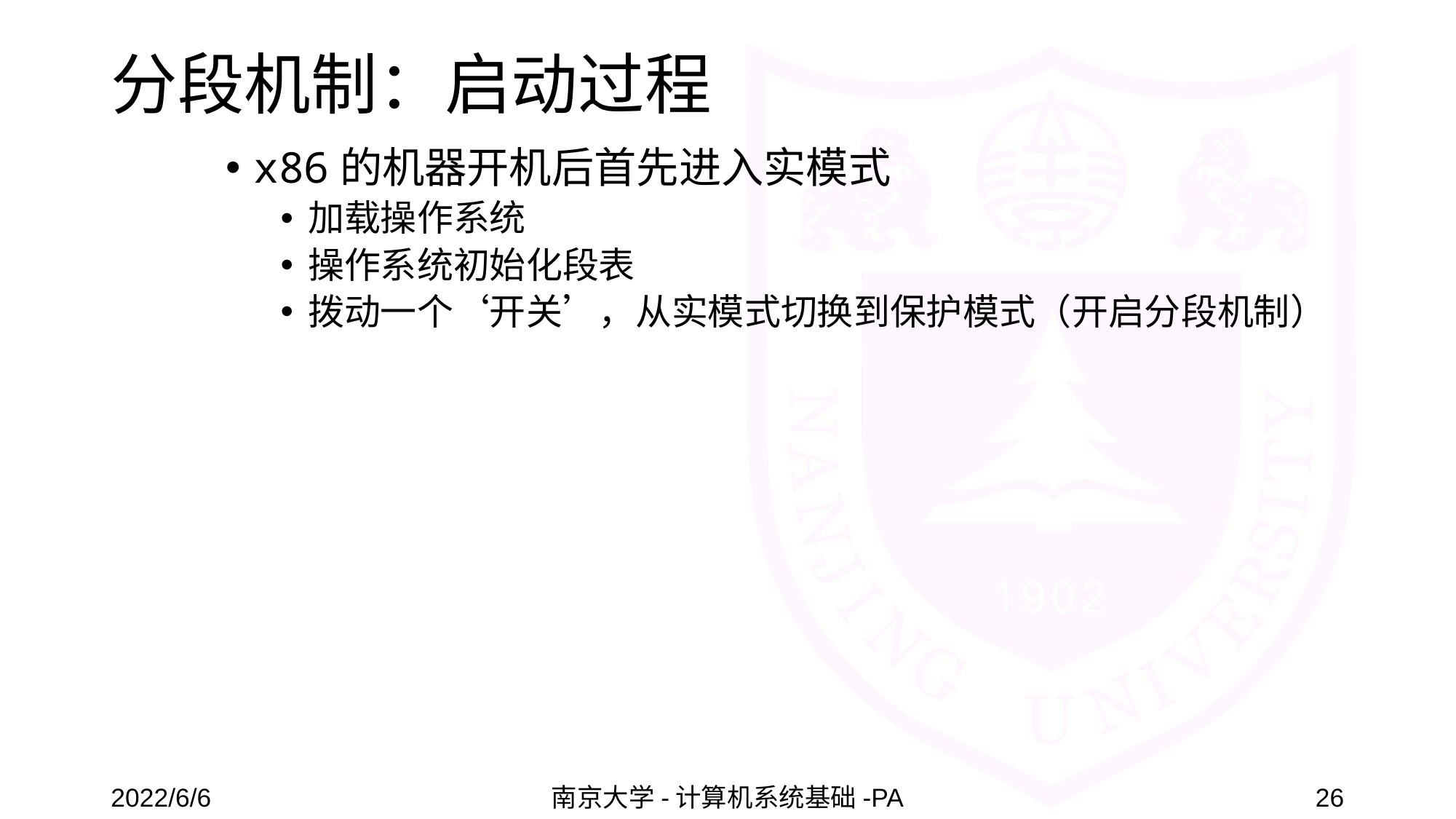

# 分段机制：启动过程
x86的机器开机后首先进入实模式
加载操作系统
操作系统初始化段表
拨动一个‘开关’，从实模式切换到保护模式（开启分段机制）
2022/6/6
南京大学-计算机系统基础-PA
26